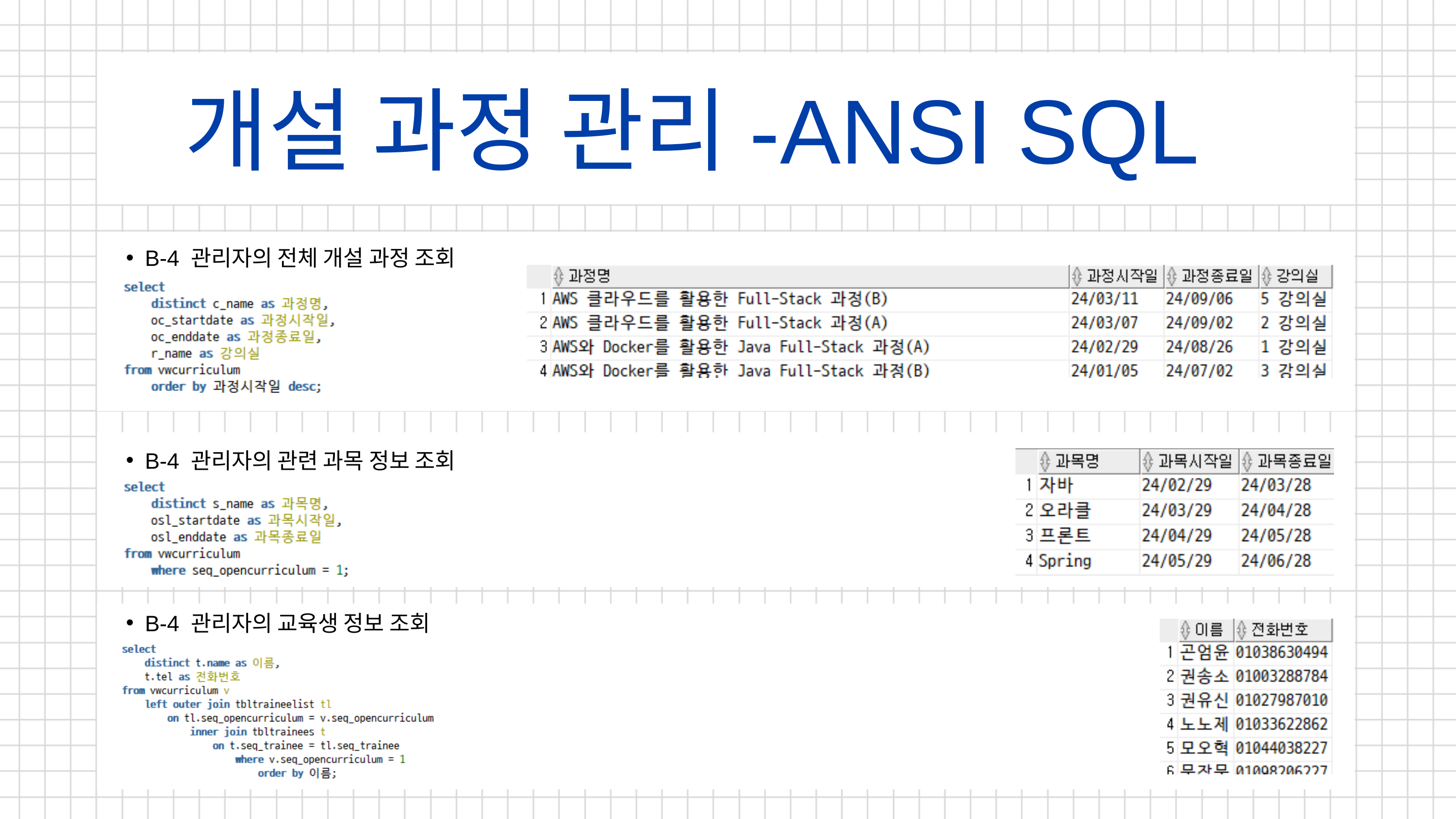

개설 과정 관리-ANSI SQL

B-4 관리자의 전체 개설 과정 조회

B-4 관리자의 관련 과목 정보 조회

B-4 관련 과목 정보 출력

B-4 관리자의 교육생 정보 조회